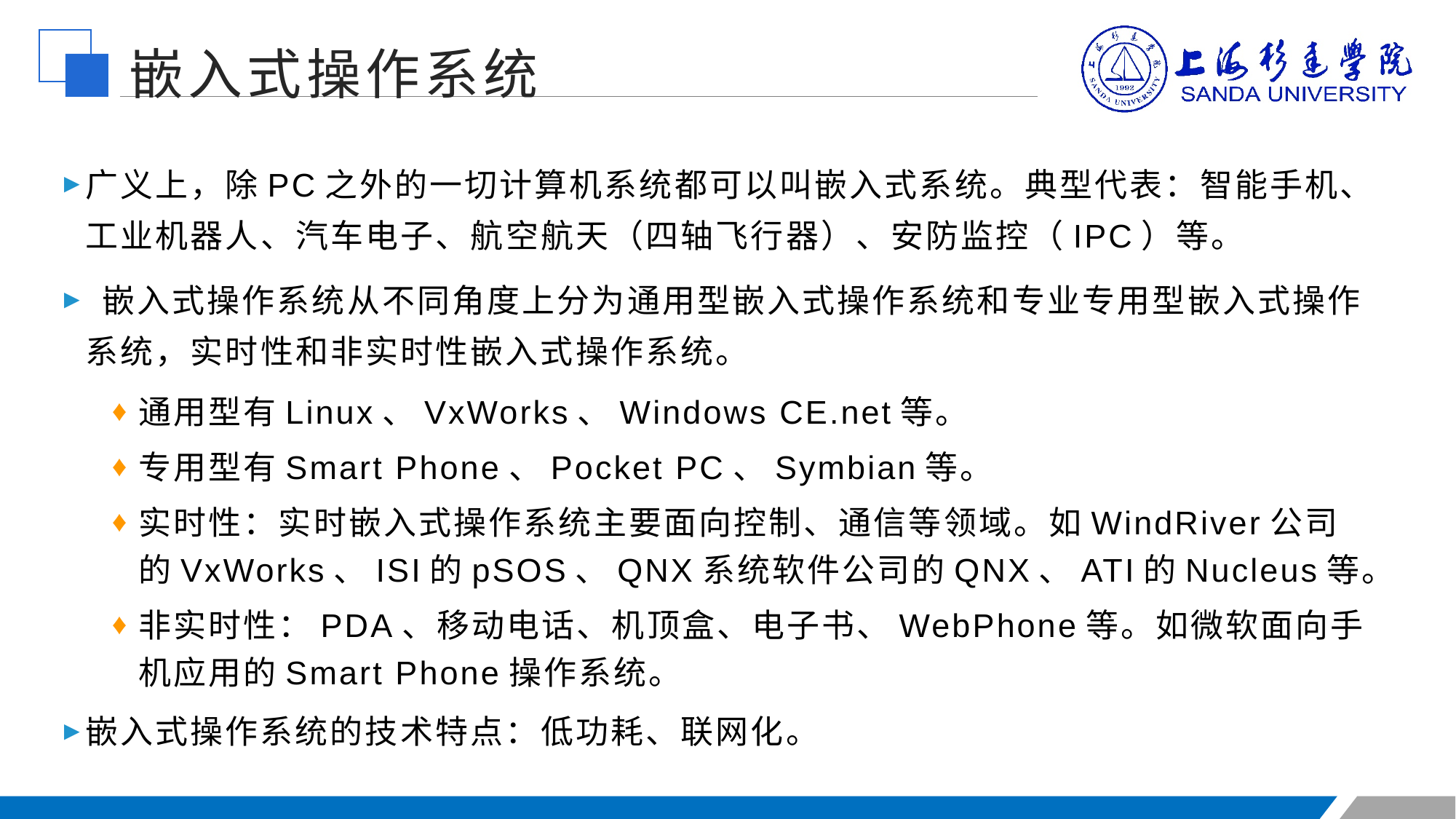

嵌入式操作系统
广义上，除PC之外的一切计算机系统都可以叫嵌入式系统。典型代表：智能手机、工业机器人、汽车电子、航空航天（四轴飞行器）、安防监控（IPC）等。
 嵌入式操作系统从不同角度上分为通用型嵌入式操作系统和专业专用型嵌入式操作系统，实时性和非实时性嵌入式操作系统。
通用型有Linux、VxWorks、Windows CE.net等。
专用型有Smart Phone、Pocket PC、Symbian等。
实时性：实时嵌入式操作系统主要面向控制、通信等领域。如WindRiver公司的VxWorks、ISI的pSOS、QNX系统软件公司的QNX、ATI的Nucleus等。
非实时性：PDA、移动电话、机顶盒、电子书、WebPhone等。如微软面向手机应用的Smart Phone操作系统。
嵌入式操作系统的技术特点：低功耗、联网化。